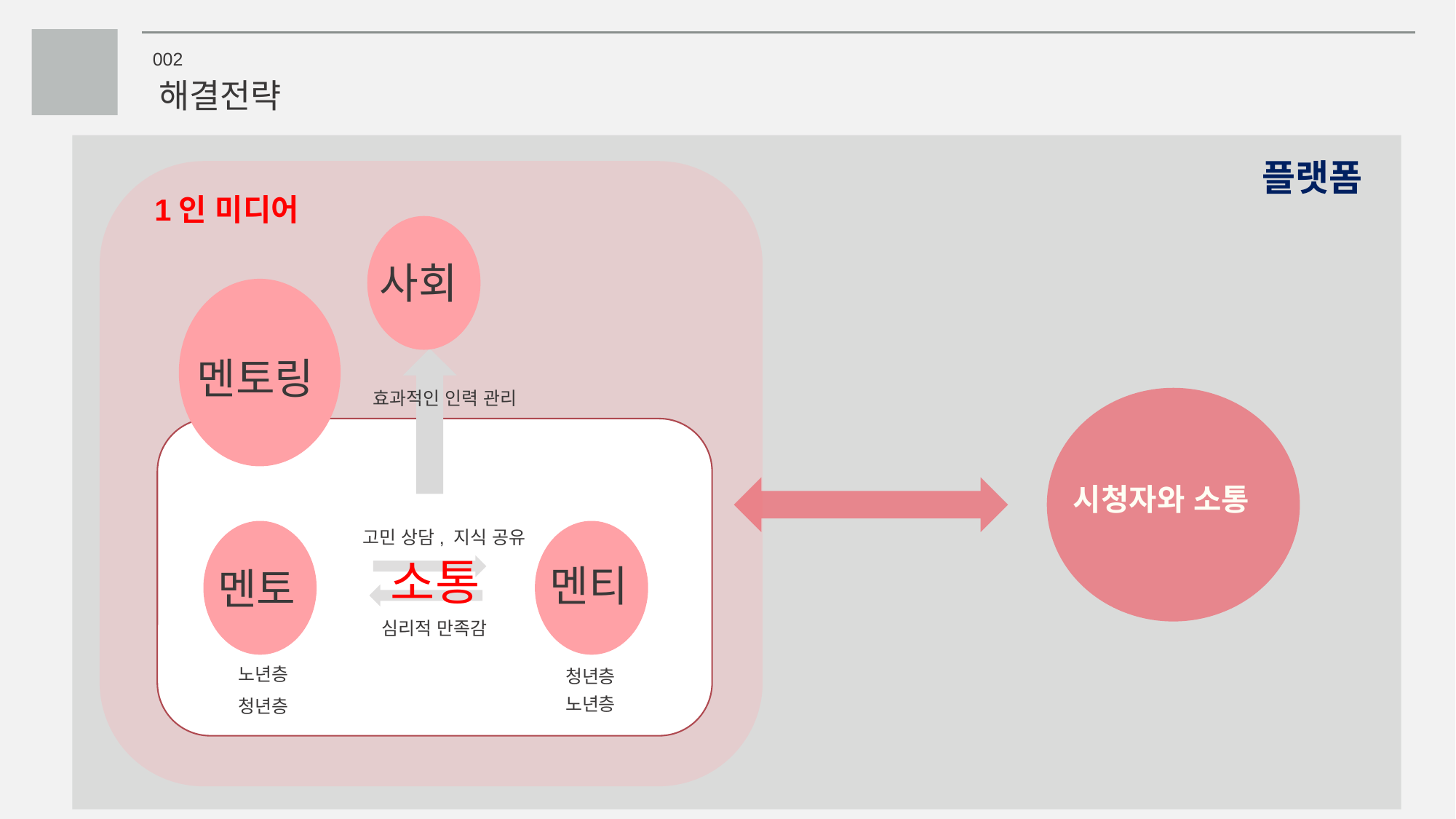

002
해결전략

플랫폼

1인 미디어

사회

멘토링

효과적인 인력 관리

고민 상담, 지식 공유

멘티

멘토
소통

심리적 만족감
노년층
청년층
노년층
청년층

시청자와 소통

1인 미디어